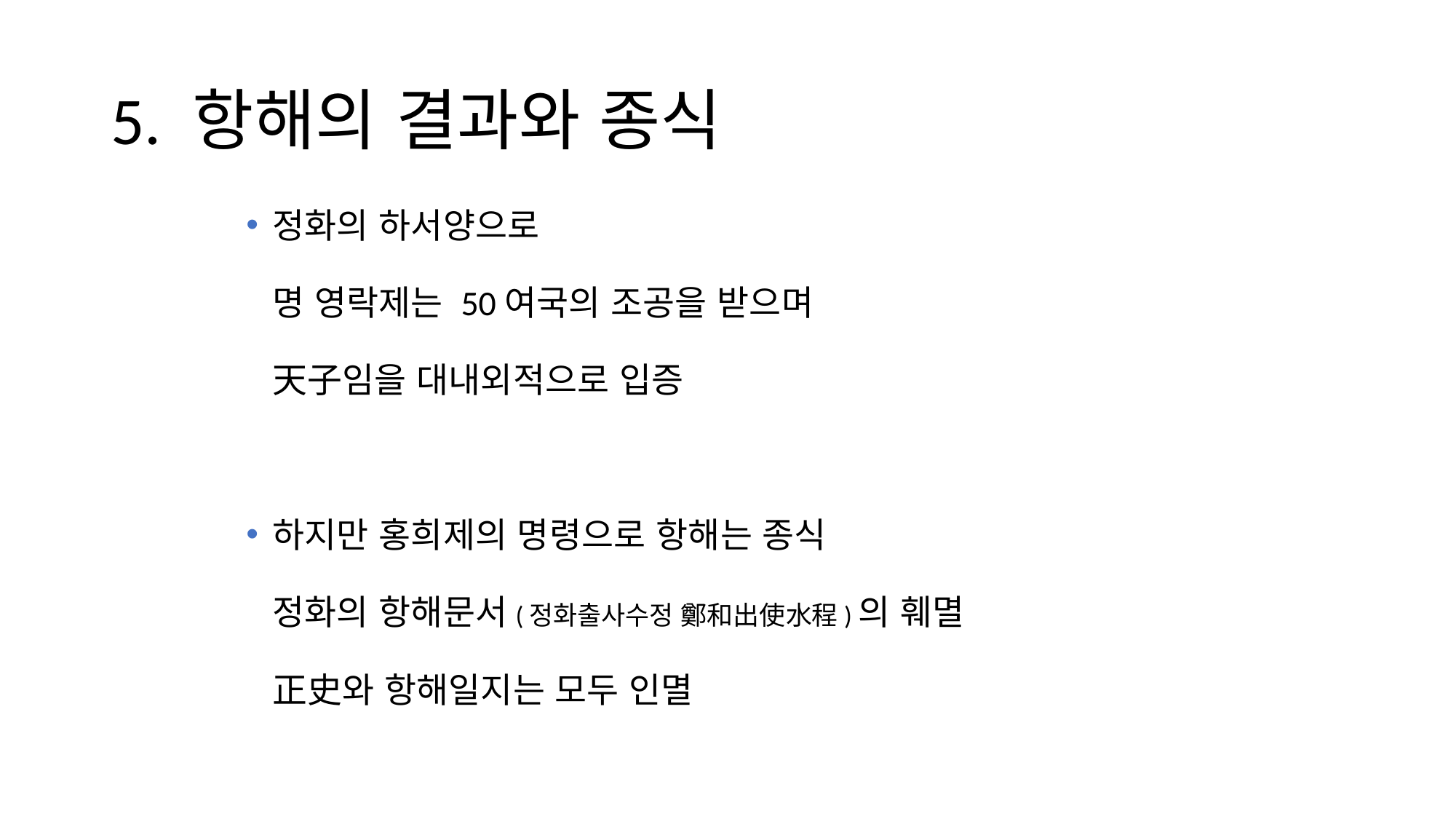

# 5. 항해의 결과와 종식
정화의 하서양으로
	명 영락제는 50여국의 조공을 받으며
	天子임을 대내외적으로 입증

하지만 홍희제의 명령으로 항해는 종식
	정화의 항해문서(정화출사수정 鄭和出使水程)의 훼멸
	正史와 항해일지는 모두 인멸